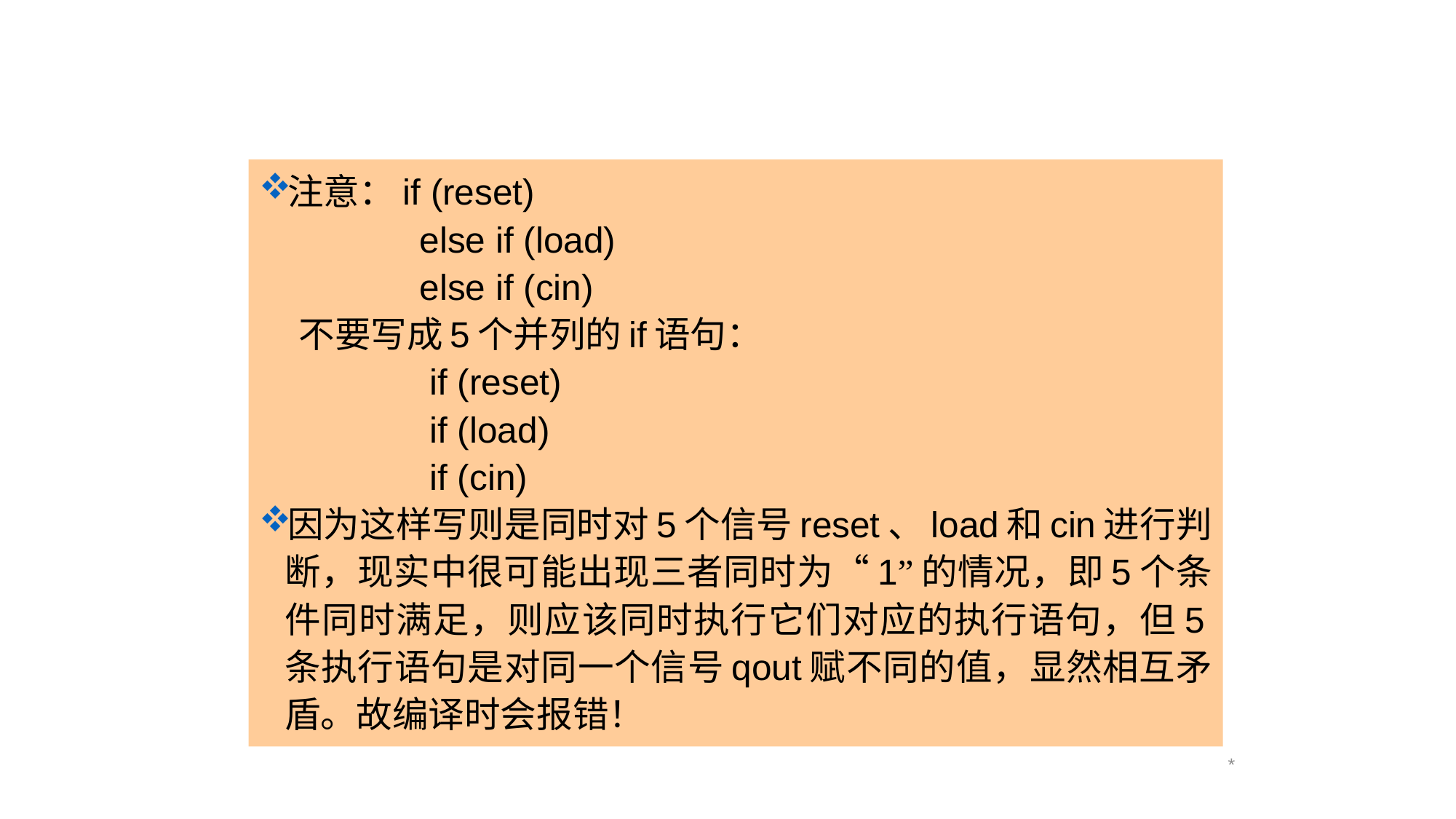

注意：if (reset)
                else if (load)
                else if (cin)
    不要写成5个并列的if语句：
                 if (reset)
                 if (load)
                 if (cin)
因为这样写则是同时对5个信号reset、load和cin进行判断，现实中很可能出现三者同时为“1”的情况，即5个条件同时满足，则应该同时执行它们对应的执行语句，但5条执行语句是对同一个信号qout赋不同的值，显然相互矛盾。故编译时会报错！
*